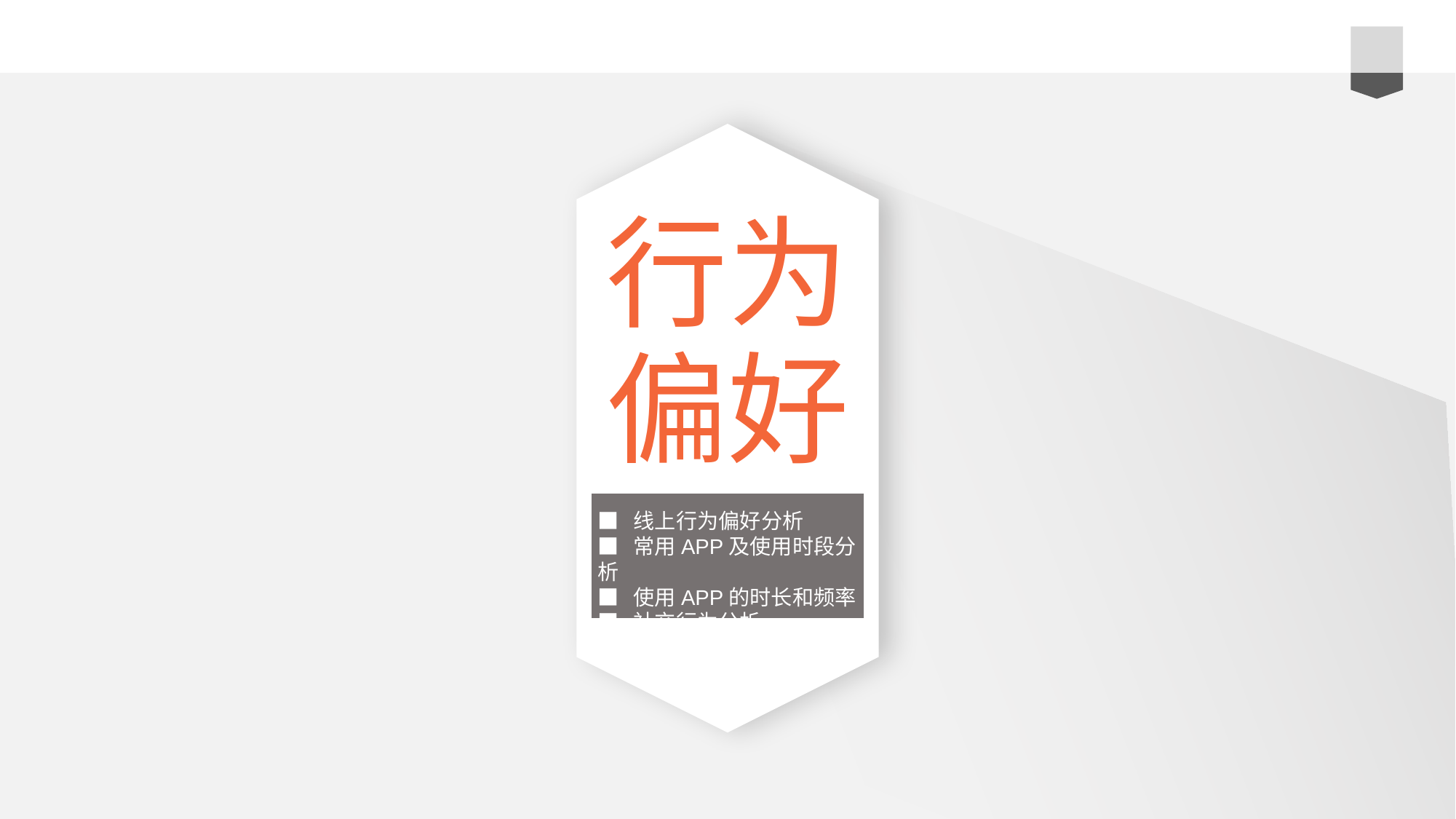

38

行为
偏好

■  线上行为偏好分析
■  常用APP及使用时段分析
■  使用APP的时长和频率
■  社交行为分析